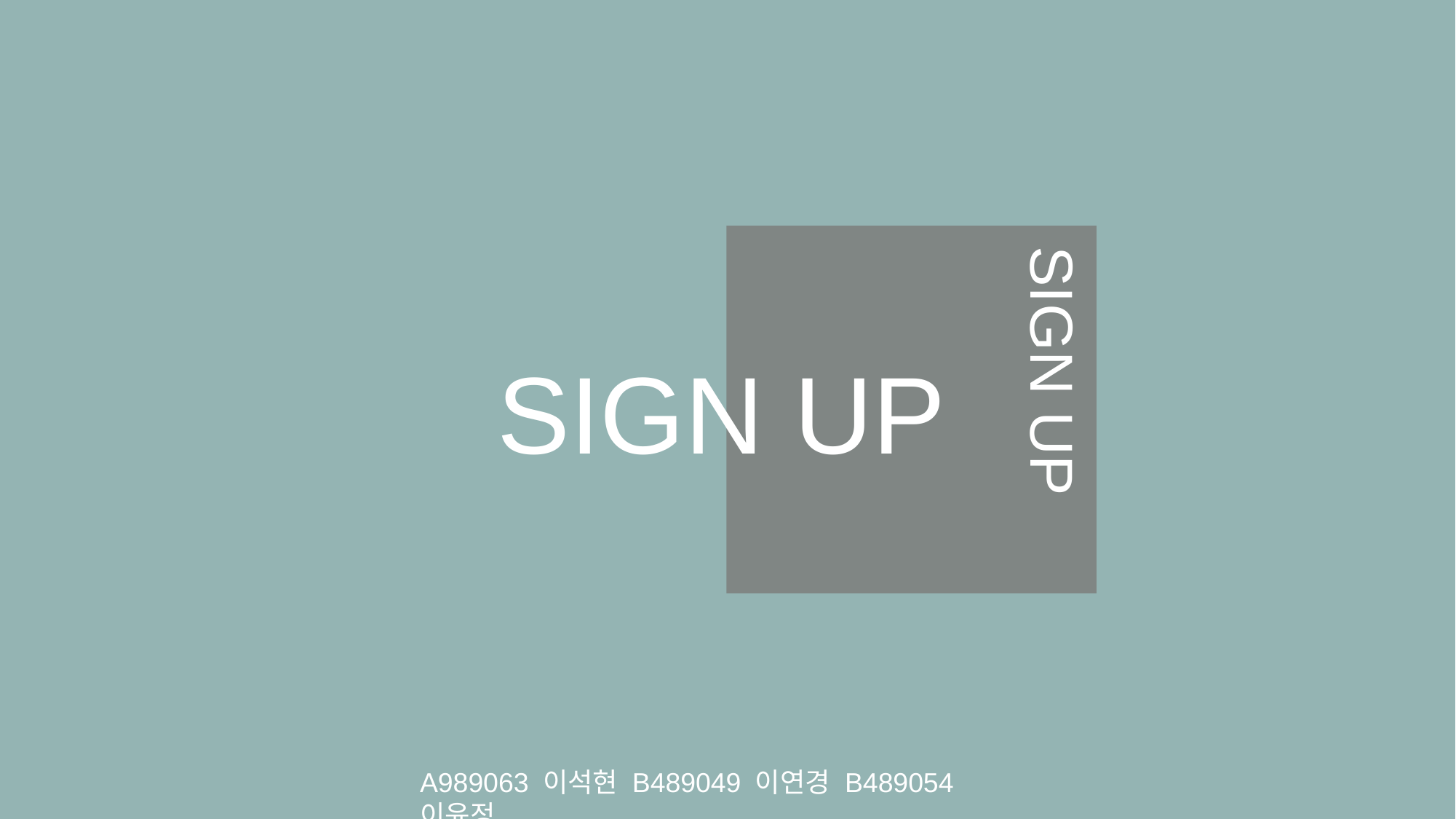

SIGN UP
SIGN UP
A989063 이석현 B489049 이연경 B489054 이윤정